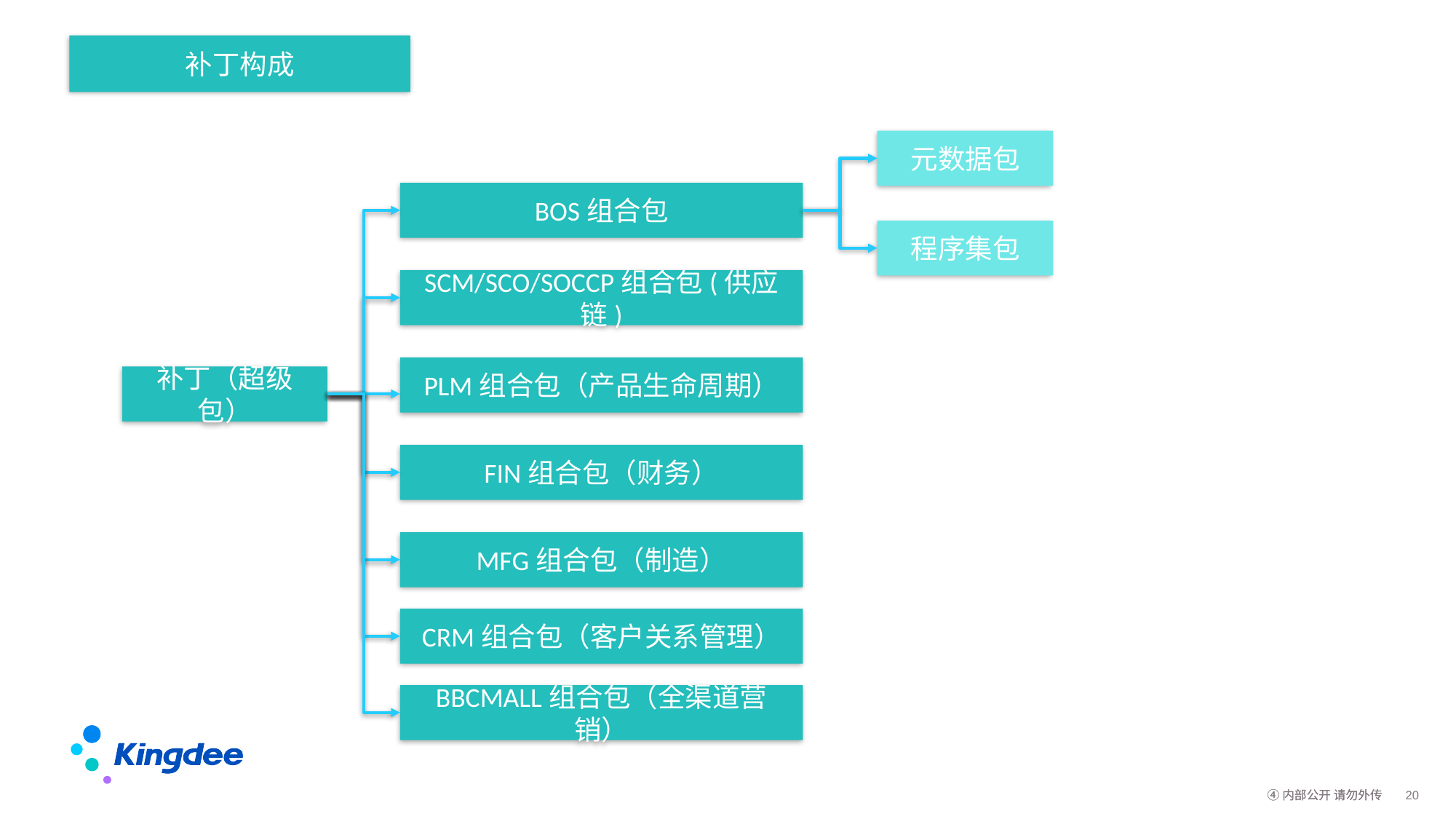

补丁构成

元数据包
BOS组合包
程序集包
SCM/SCO/SOCCP组合包(供应链)
PLM组合包（产品生命周期）
补丁（超级包）
FIN组合包（财务）
MFG组合包（制造）
CRM组合包（客户关系管理）
BBCMALL组合包（全渠道营销）